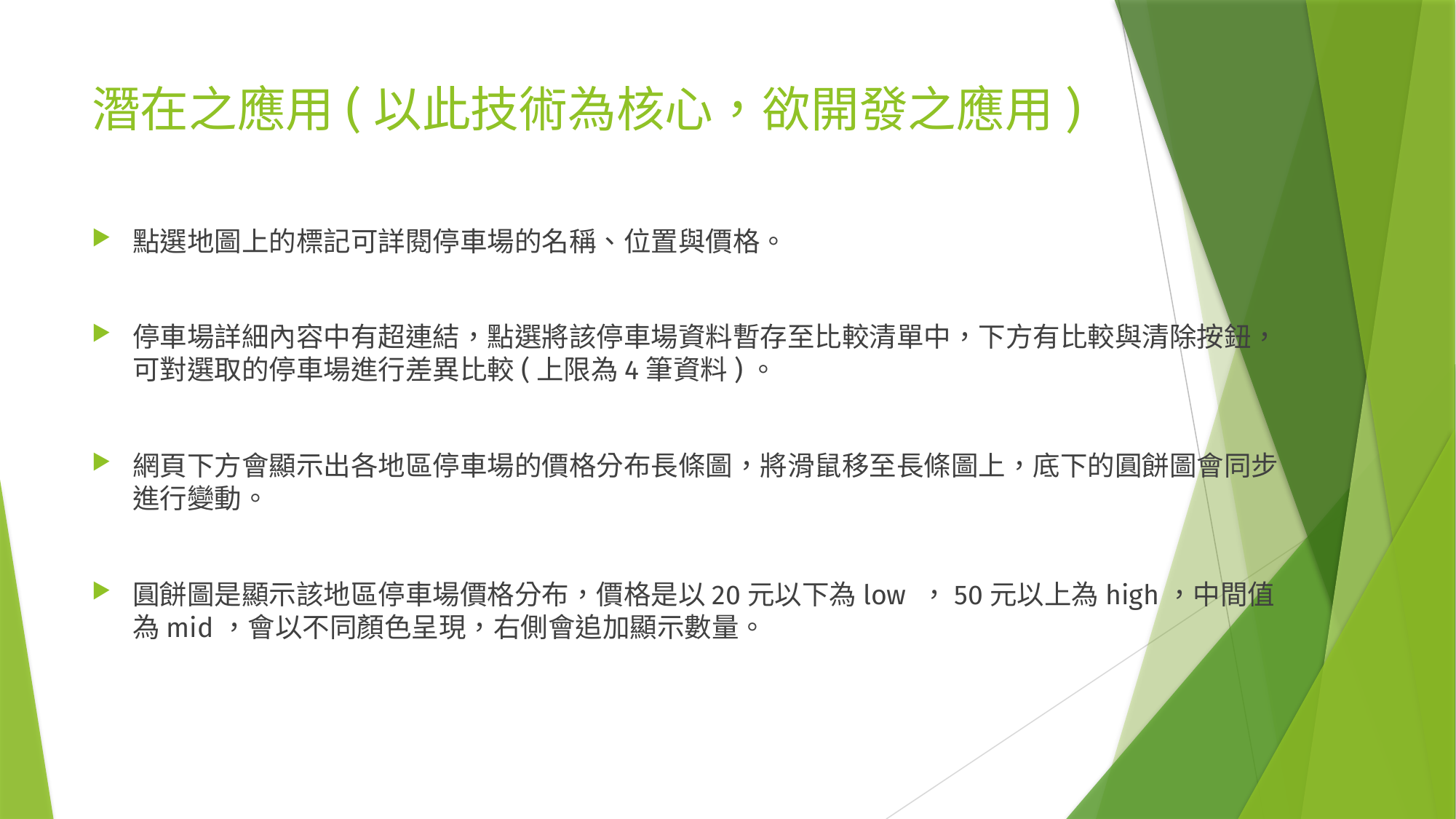

# 潛在之應用(以此技術為核心，欲開發之應用)
點選地圖上的標記可詳閱停車場的名稱、位置與價格。

停車場詳細內容中有超連結，點選將該停車場資料暫存至比較清單中，下方有比較與清除按鈕，可對選取的停車場進行差異比較(上限為4筆資料)。

網頁下方會顯示出各地區停車場的價格分布長條圖，將滑鼠移至長條圖上，底下的圓餅圖會同步進行變動。

圓餅圖是顯示該地區停車場價格分布，價格是以20元以下為low ，50元以上為high，中間值為mid，會以不同顏色呈現，右側會追加顯示數量。